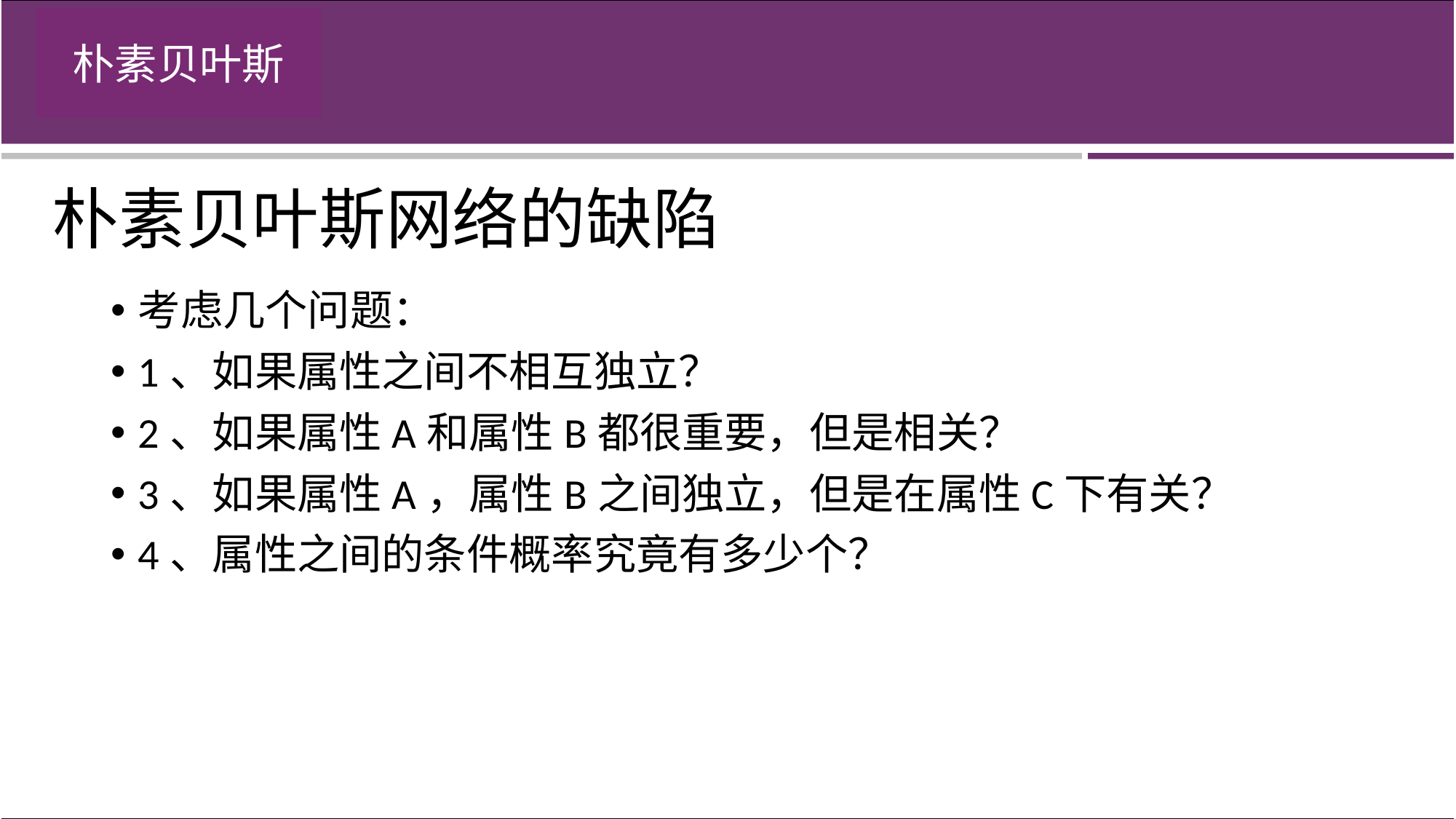

朴素贝叶斯网络的缺陷
考虑几个问题：
1、如果属性之间不相互独立？
2、如果属性A和属性B都很重要，但是相关？
3、如果属性A，属性B之间独立，但是在属性C下有关？
4、属性之间的条件概率究竟有多少个？